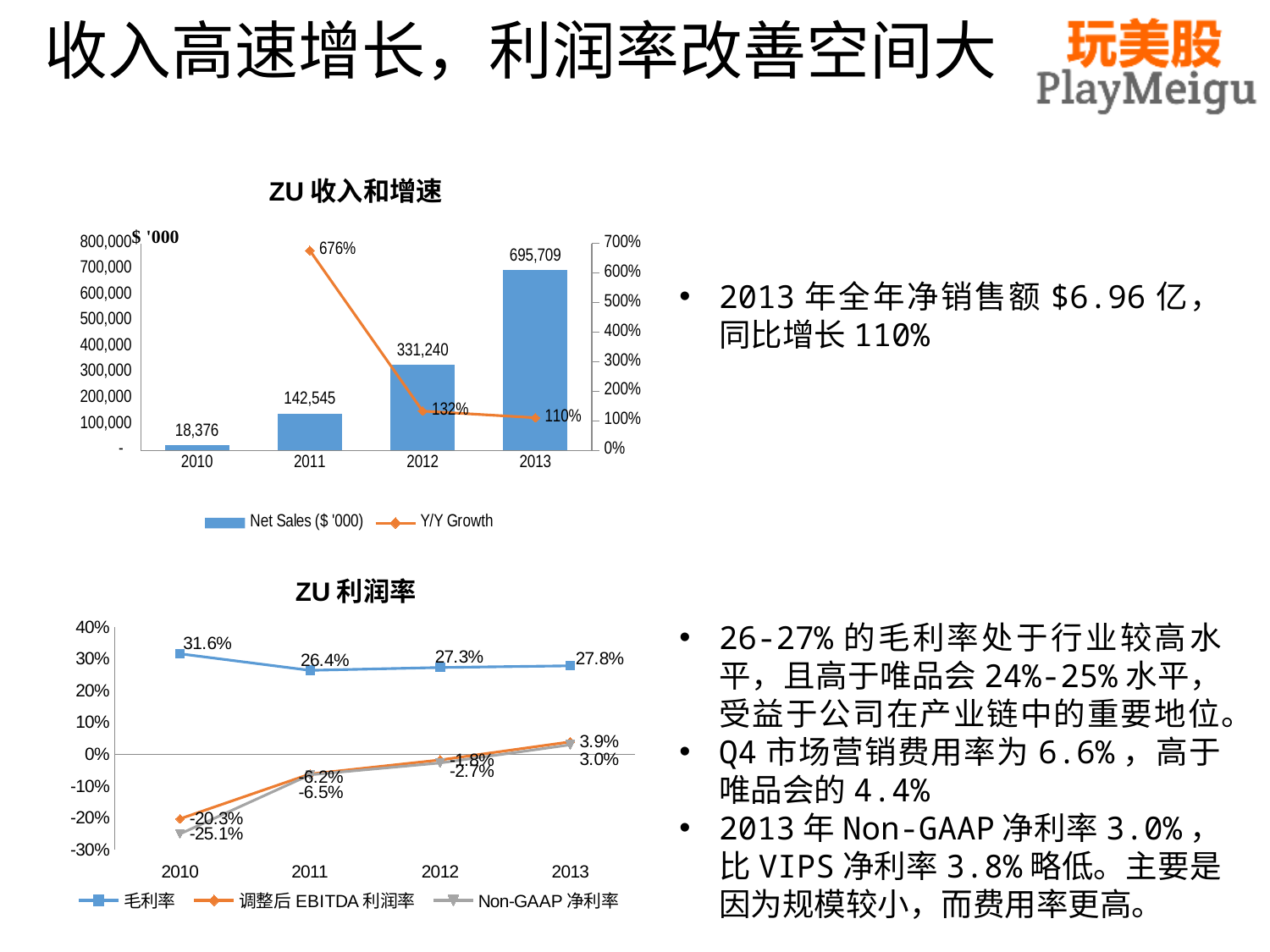

# 收入高速增长，利润率改善空间大
ZU收入和增速

### Chart

| Category |  |  |
|---|---|---|
| 2010 | 18376.0 | None |
| 2011 | 142545.0 | 6.757128863735301 |
| 2012 | 331240.0 | 1.3237574099407226 |
| 2013 | 695709.0 | 1.1003169907016068 |
2013年全年净销售额$6.96亿，同比增长110%
ZU利润率

### Chart

| Category |  |  |  |
|---|---|---|---|
| 2010 | 0.31573791902481535 | -0.203199825859817 | -0.2505986068785368 |
| 2011 | 0.26374829001368 | -0.06223297905924454 | -0.0647865586306079 |
| 2012 | 0.2726029465040452 | -0.0178722376524574 | -0.027381958700640016 |
| 2013 | 0.27797685526563637 | 0.0388754493617303 | 0.029732258746113727 |
26-27%的毛利率处于行业较高水平，且高于唯品会24%-25%水平，受益于公司在产业链中的重要地位。
Q4市场营销费用率为6.6%，高于唯品会的4.4%
2013年Non-GAAP净利率3.0%，比VIPS净利率3.8%略低。主要是因为规模较小，而费用率更高。